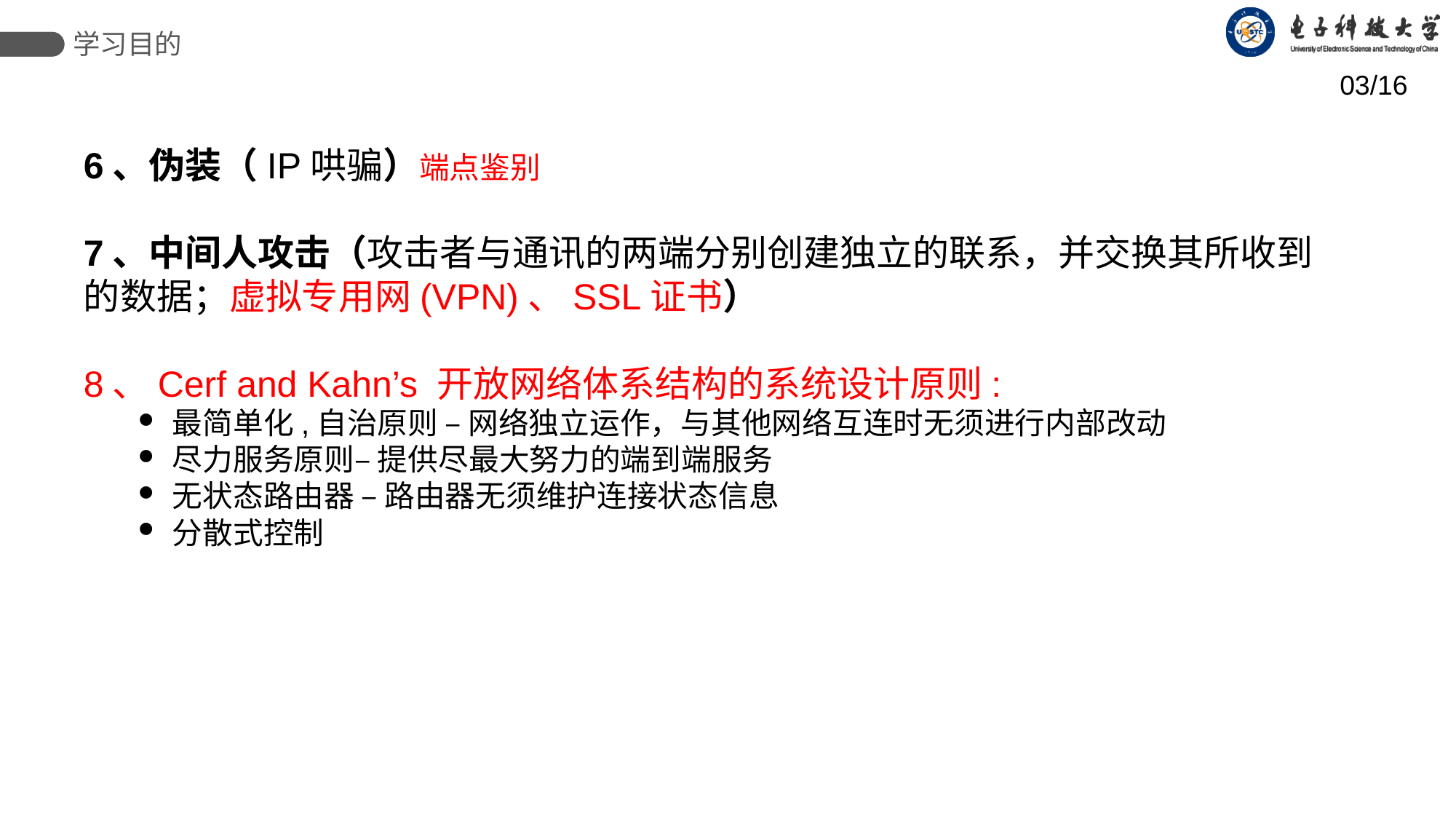

学习目的
03/16
6、伪装（IP哄骗）端点鉴别

7、中间人攻击（攻击者与通讯的两端分别创建独立的联系，并交换其所收到的数据；虚拟专用网(VPN)、SSL证书）

8、Cerf and Kahn’s 开放网络体系结构的系统设计原则:
最简单化,自治原则 – 网络独立运作，与其他网络互连时无须进行内部改动
尽力服务原则– 提供尽最大努力的端到端服务
无状态路由器 – 路由器无须维护连接状态信息
分散式控制